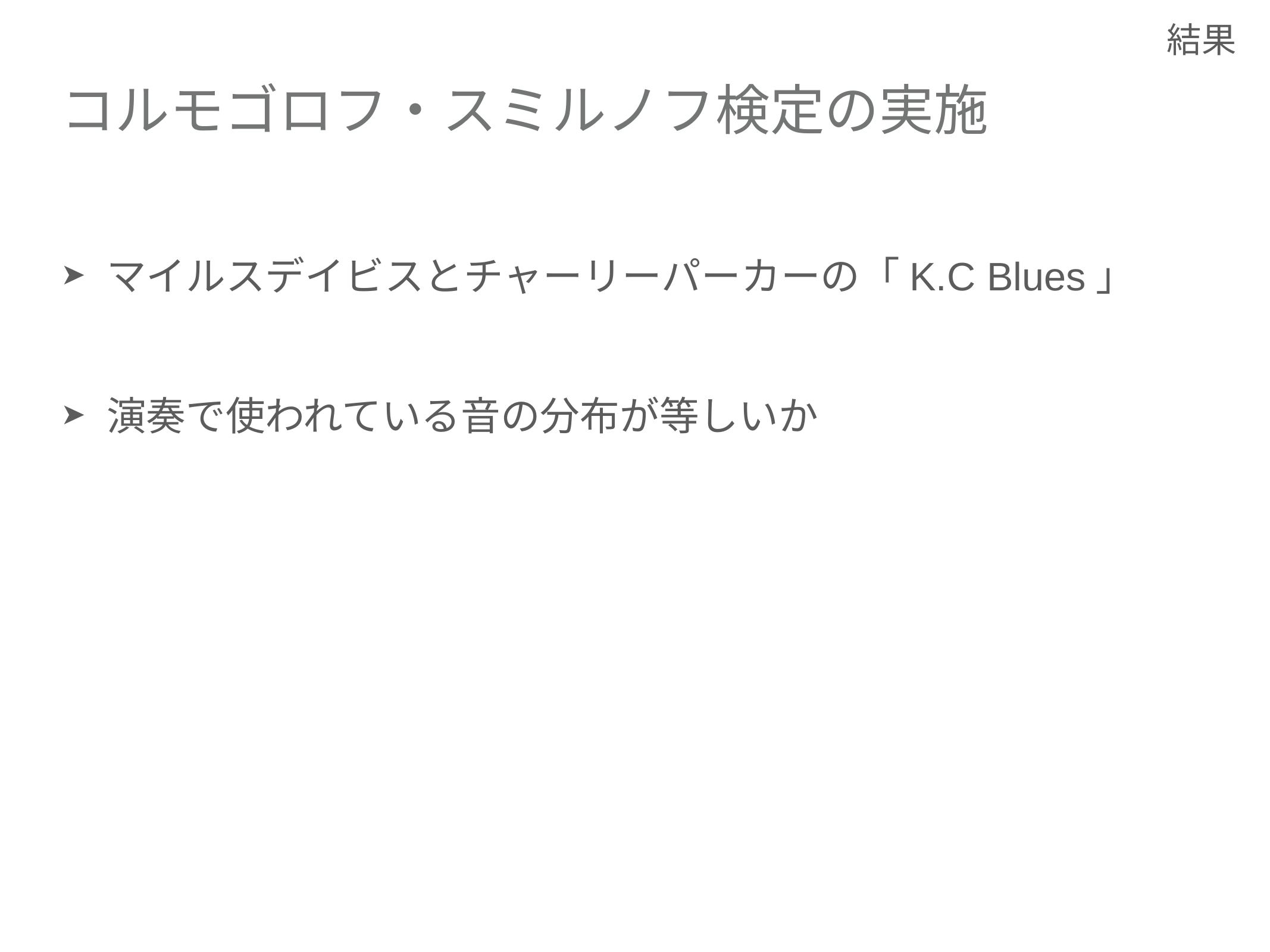

結果
# コルモゴロフ・スミルノフ検定の実施

マイルスデイビスとチャーリーパーカーの「K.C Blues」

演奏で使われている音の分布が等しいか